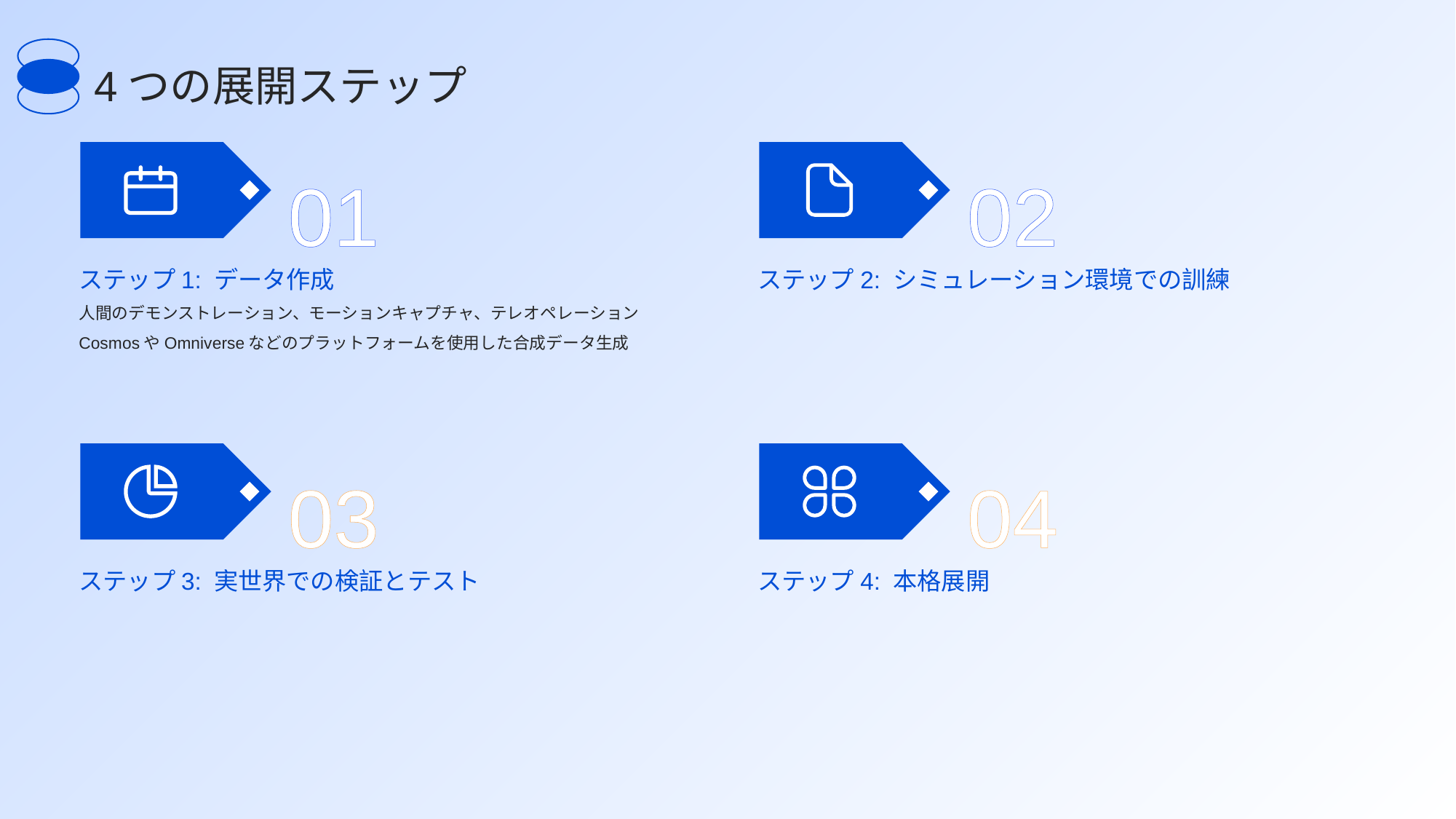

4つの展開ステップ
01
02

ステップ1: データ作成
ステップ2: シミュレーション環境での訓練
人間のデモンストレーション、モーションキャプチャ、テレオペレーション
CosmosやOmniverseなどのプラットフォームを使用した合成データ生成

03
04

ステップ3: 実世界での検証とテスト
ステップ4: 本格展開